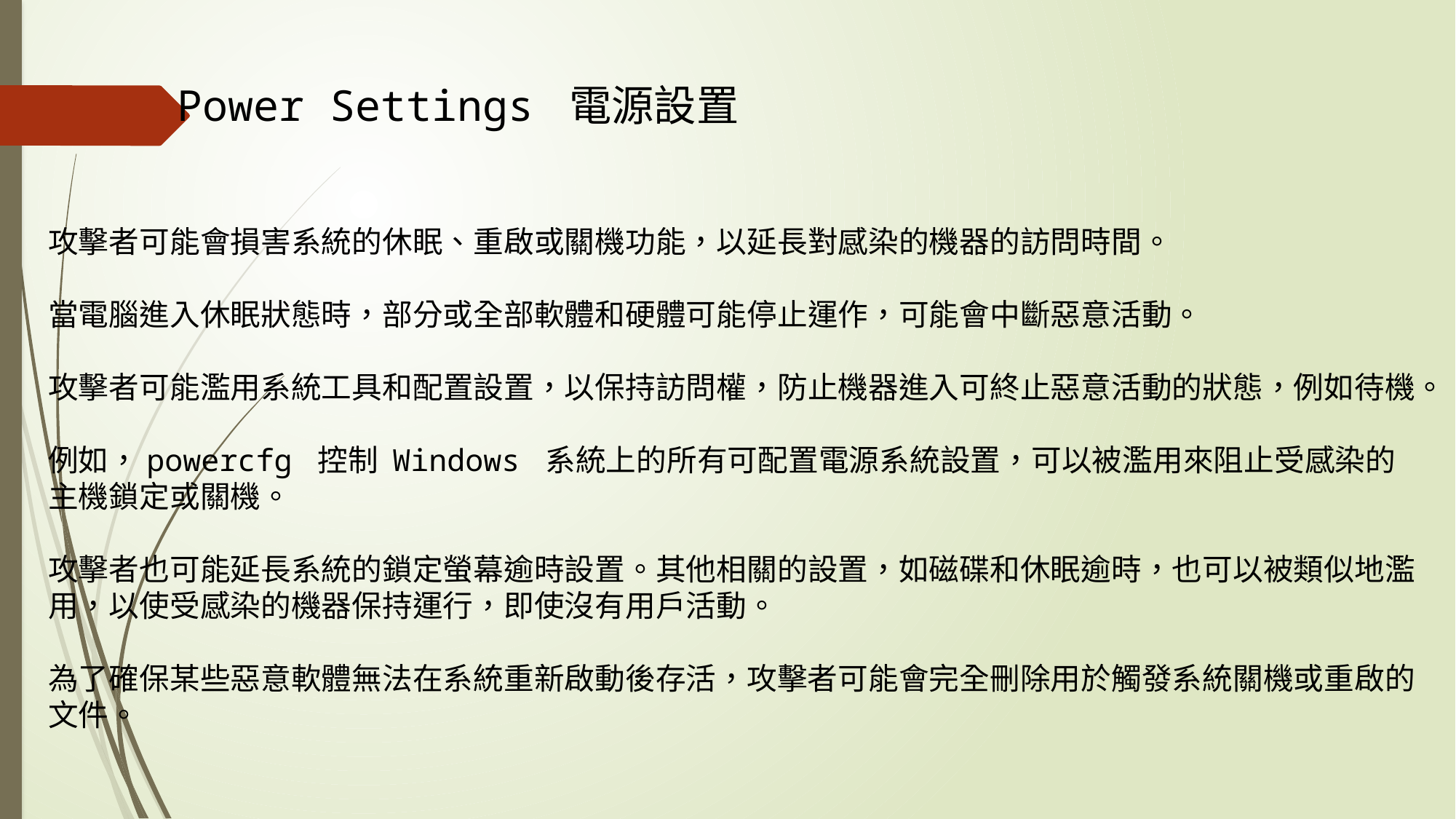

Power Settings 電源設置
攻擊者可能會損害系統的休眠、重啟或關機功能，以延長對感染的機器的訪問時間。

當電腦進入休眠狀態時，部分或全部軟體和硬體可能停止運作，可能會中斷惡意活動。

攻擊者可能濫用系統工具和配置設置，以保持訪問權，防止機器進入可終止惡意活動的狀態，例如待機。

例如，powercfg 控制 Windows 系統上的所有可配置電源系統設置，可以被濫用來阻止受感染的主機鎖定或關機。

攻擊者也可能延長系統的鎖定螢幕逾時設置。其他相關的設置，如磁碟和休眠逾時，也可以被類似地濫用，以使受感染的機器保持運行，即使沒有用戶活動。

為了確保某些惡意軟體無法在系統重新啟動後存活，攻擊者可能會完全刪除用於觸發系統關機或重啟的文件。